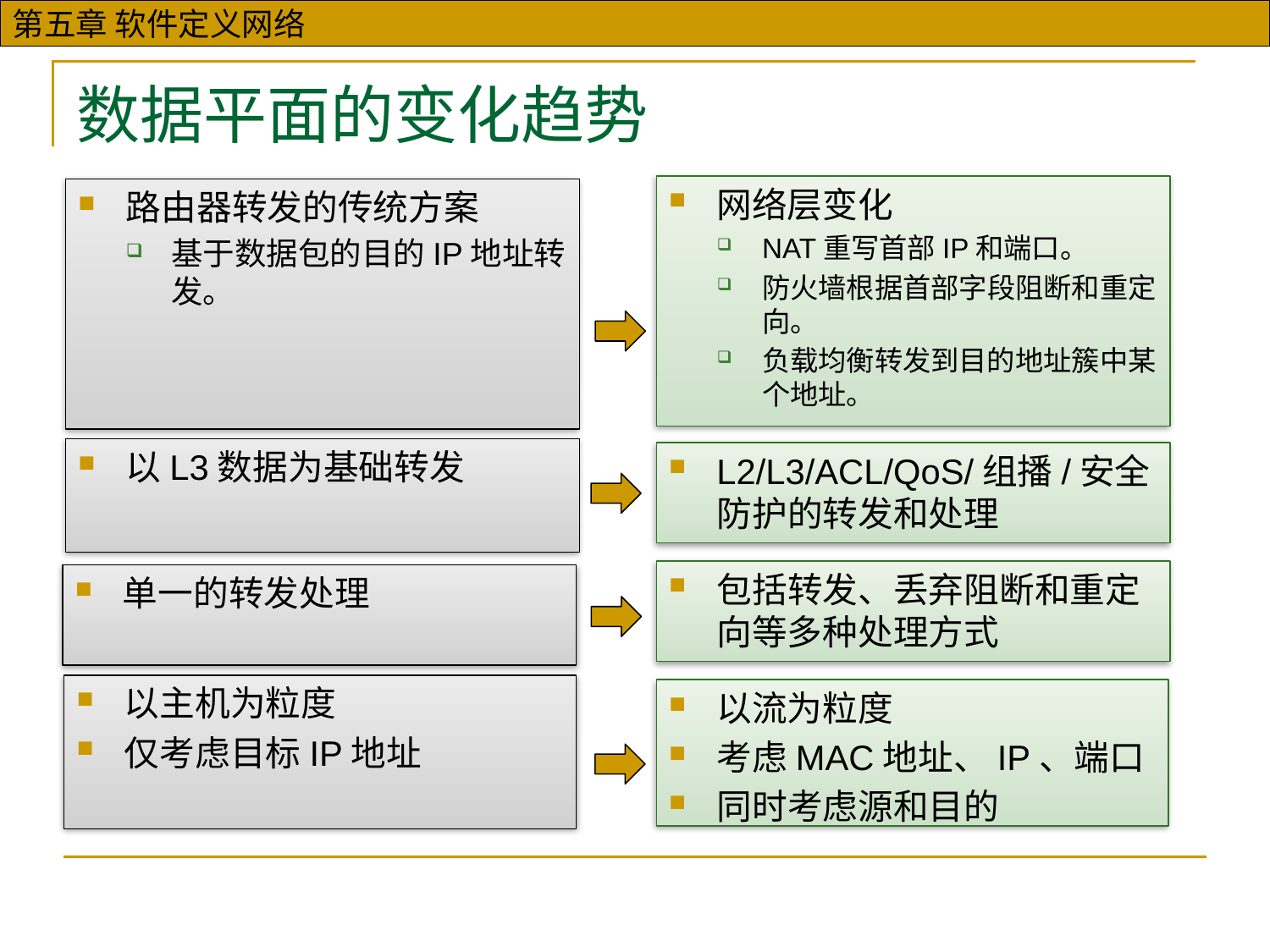

# 数据平面的变化趋势
网络层变化
NAT重写首部IP和端口。
防火墙根据首部字段阻断和重定向。
负载均衡转发到目的地址簇中某个地址。

路由器转发的传统方案
基于数据包的目的IP地址转发。

以L3数据为基础转发
L2/L3/ACL/QoS/组播/安全防护的转发和处理

包括转发、丢弃阻断和重定向等多种处理方式
单一的转发处理

以主机为粒度
仅考虑目标IP地址

以流为粒度
考虑MAC地址、IP、端口
同时考虑源和目的